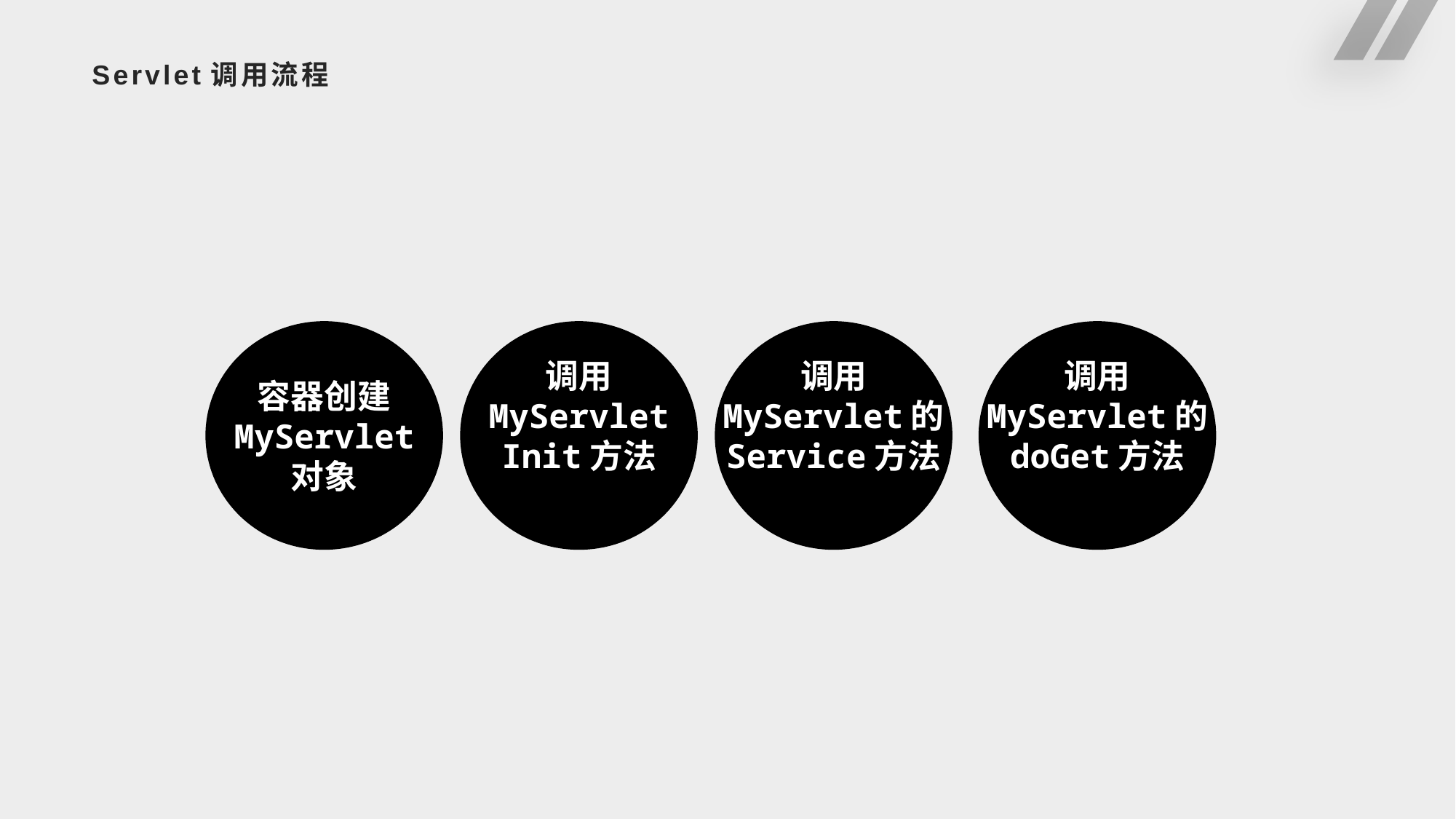

# Servlet调用流程

容器创建
MyServlet
对象
调用
MyServlet
Init方法

调用
MyServlet的
Service方法

调用
MyServlet的
doGet方法